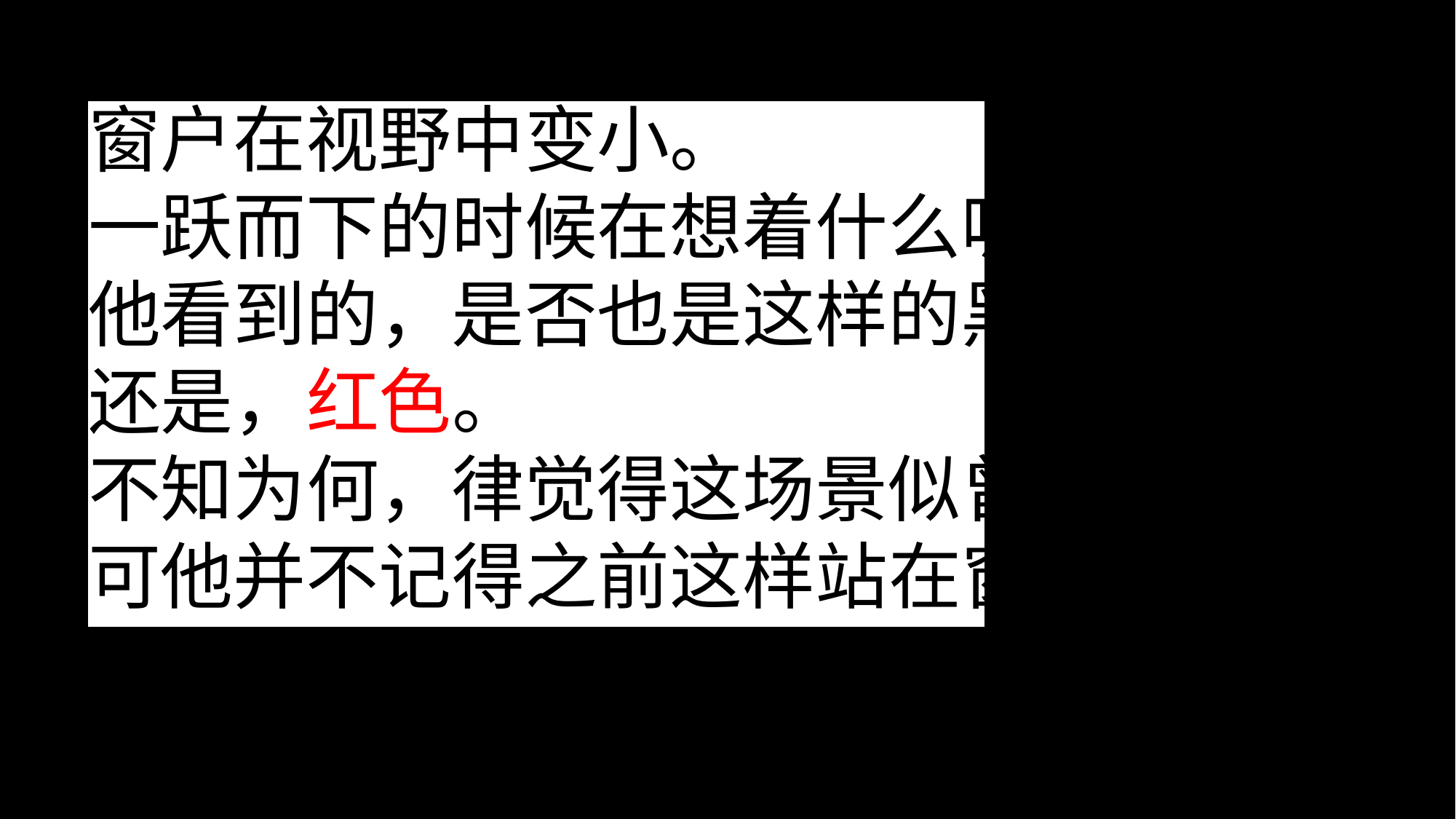

窗户在视野中变小。
一跃而下的时候在想着什么呢。
他看到的，是否也是这样的黑色呢。
还是，红色。
不知为何，律觉得这场景似曾相识。
可他并不记得之前这样站在窗边过。
他缓缓走开了。